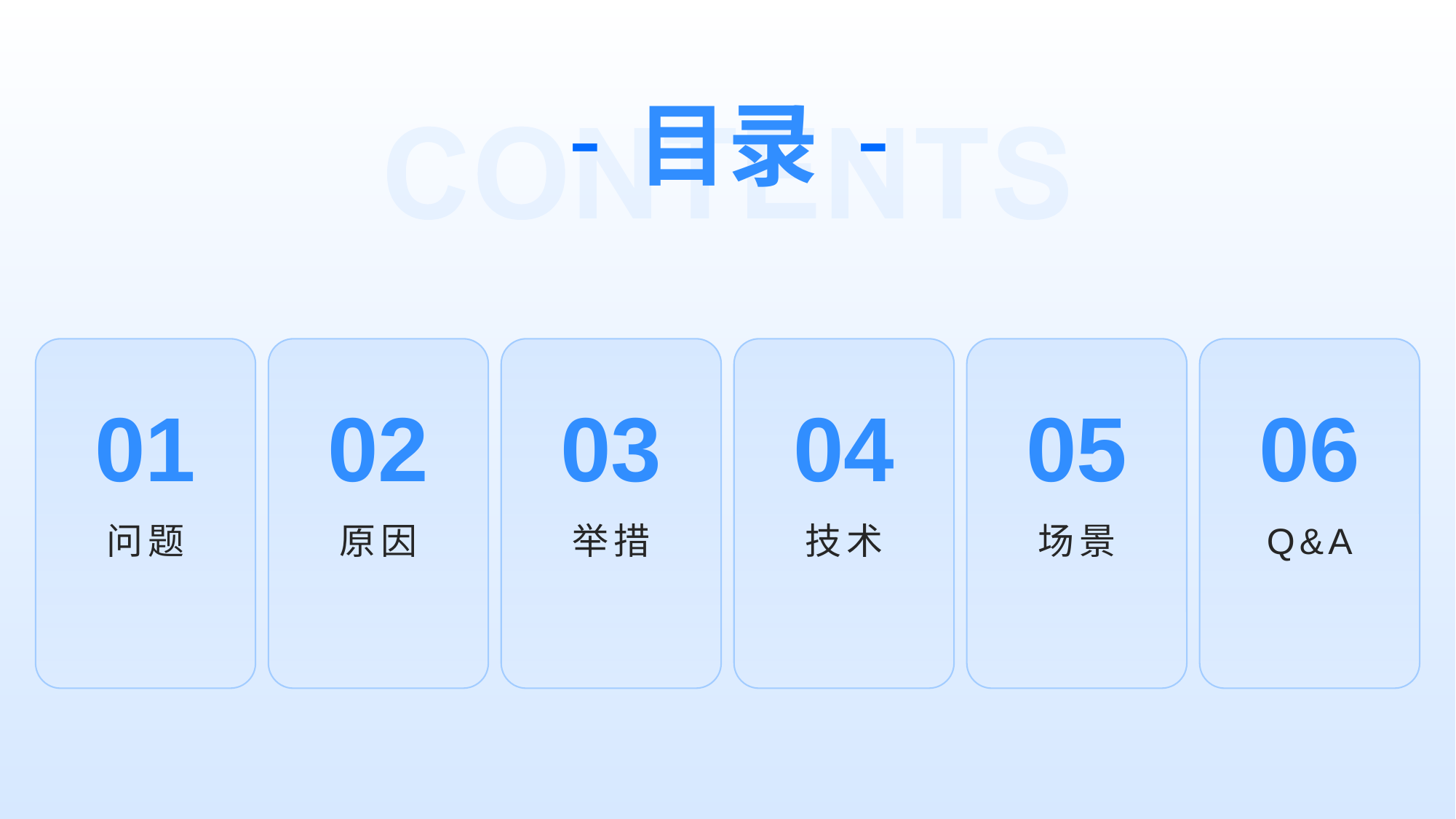

-
-
# 目录

01
02
03
04
05
06
问题
原因
举措
技术
场景
Q&A